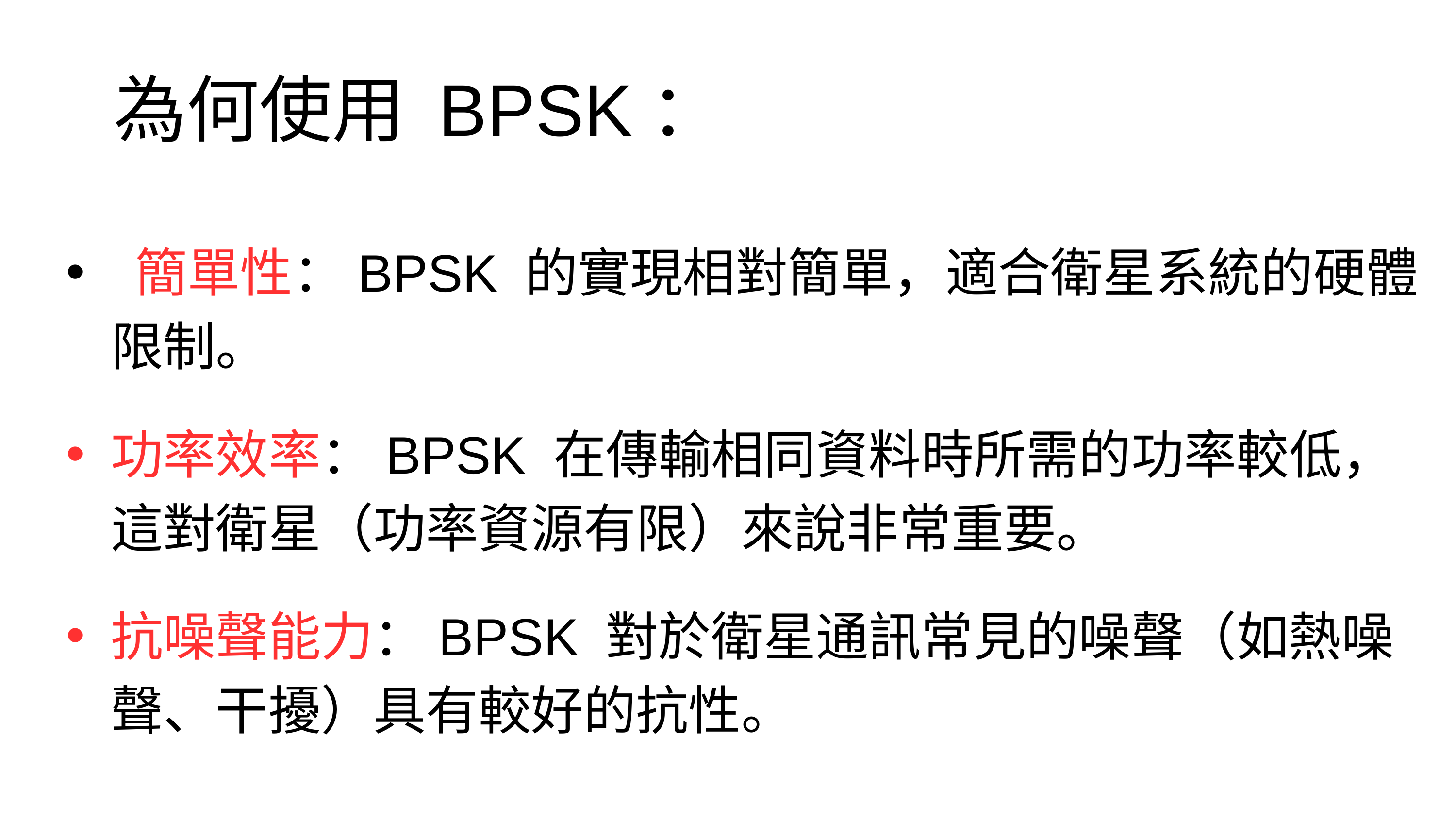

為何使用 BPSK：
 簡單性：BPSK 的實現相對簡單，適合衛星系統的硬體限制。
功率效率：BPSK 在傳輸相同資料時所需的功率較低，這對衛星（功率資源有限）來說非常重要。
抗噪聲能力：BPSK 對於衛星通訊常見的噪聲（如熱噪聲、干擾）具有較好的抗性。